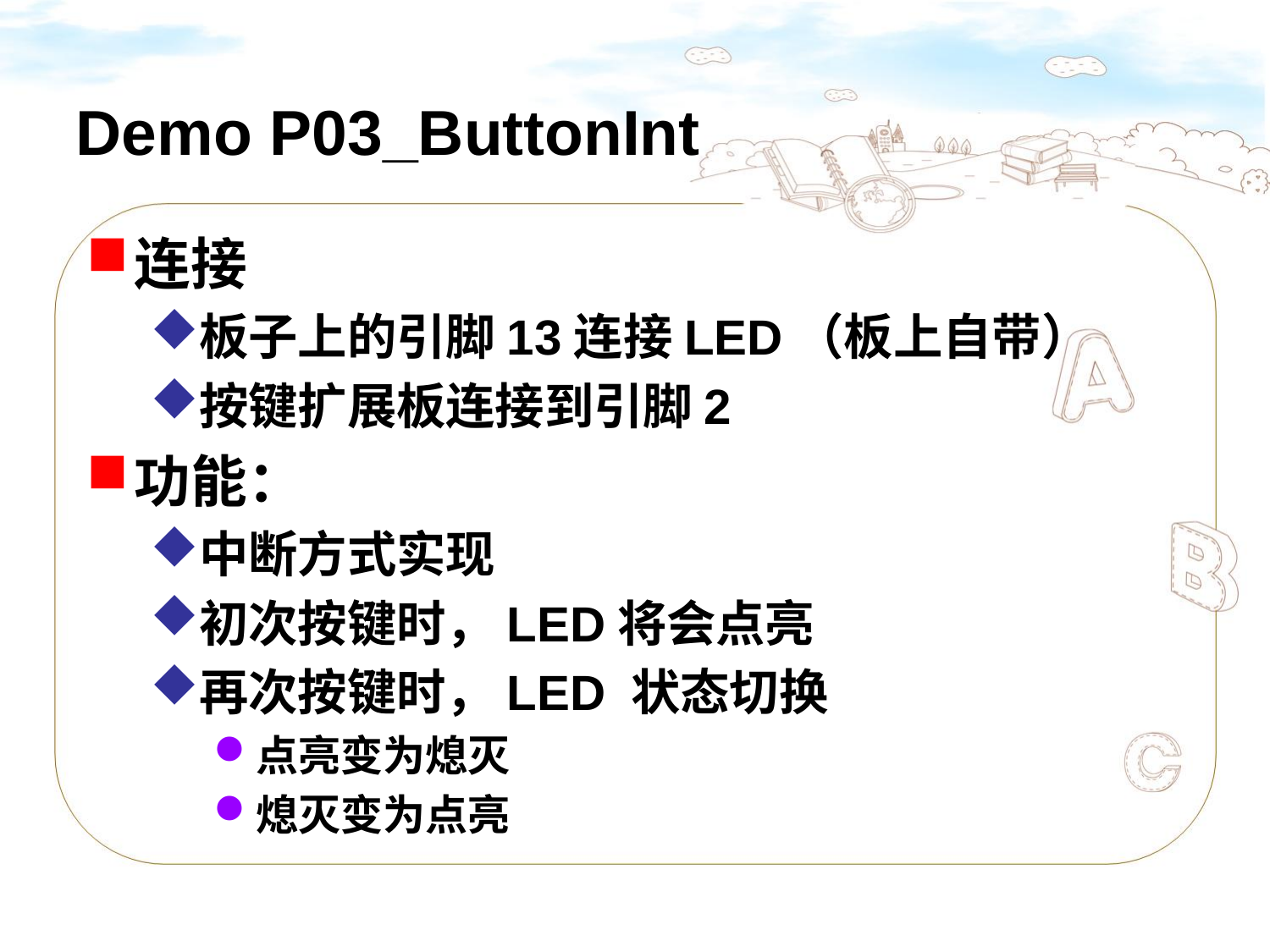

# Demo P03_ButtonInt
连接
板子上的引脚13连接LED（板上自带）
按键扩展板连接到引脚2
功能：
中断方式实现
初次按键时，LED将会点亮
再次按键时，LED 状态切换
点亮变为熄灭
熄灭变为点亮